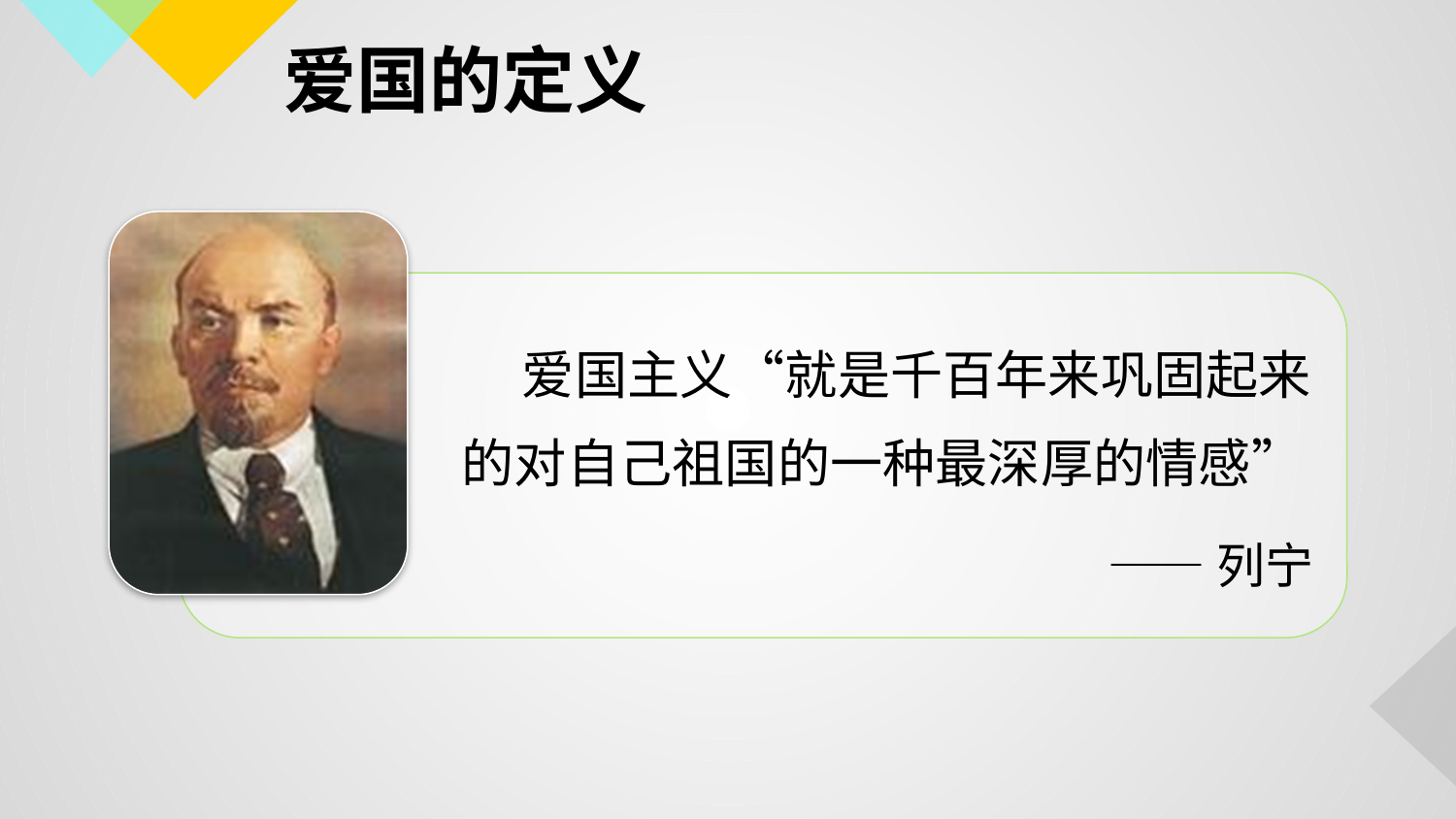

# 爱国的定义
    爱国主义“就是千百年来巩固起来的对自己祖国的一种最深厚的情感”
——列宁